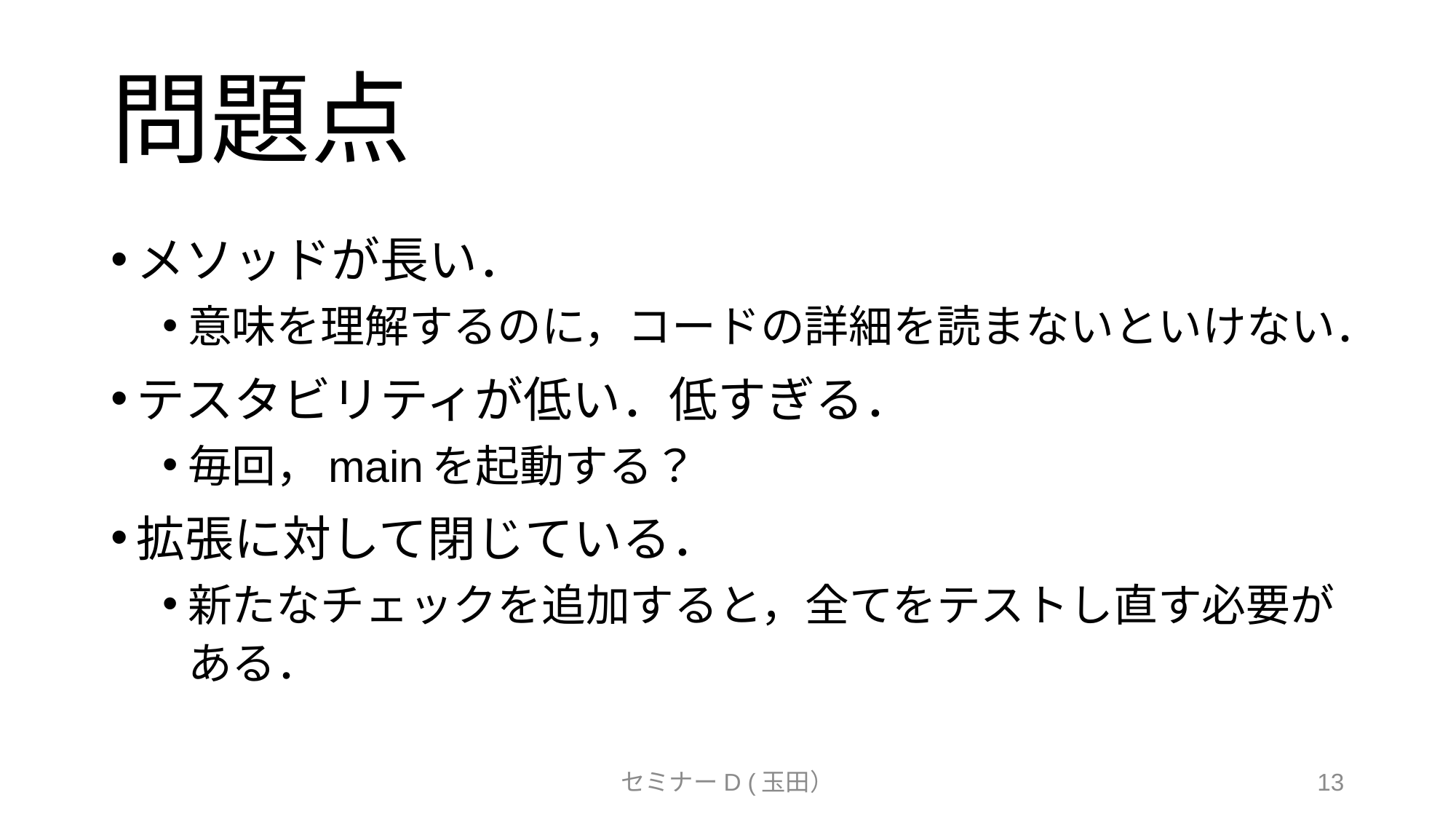

# 問題点
メソッドが長い．
意味を理解するのに，コードの詳細を読まないといけない．
テスタビリティが低い．低すぎる．
毎回，mainを起動する？
拡張に対して閉じている．
新たなチェックを追加すると，全てをテストし直す必要がある．
セミナーD (玉田）
13